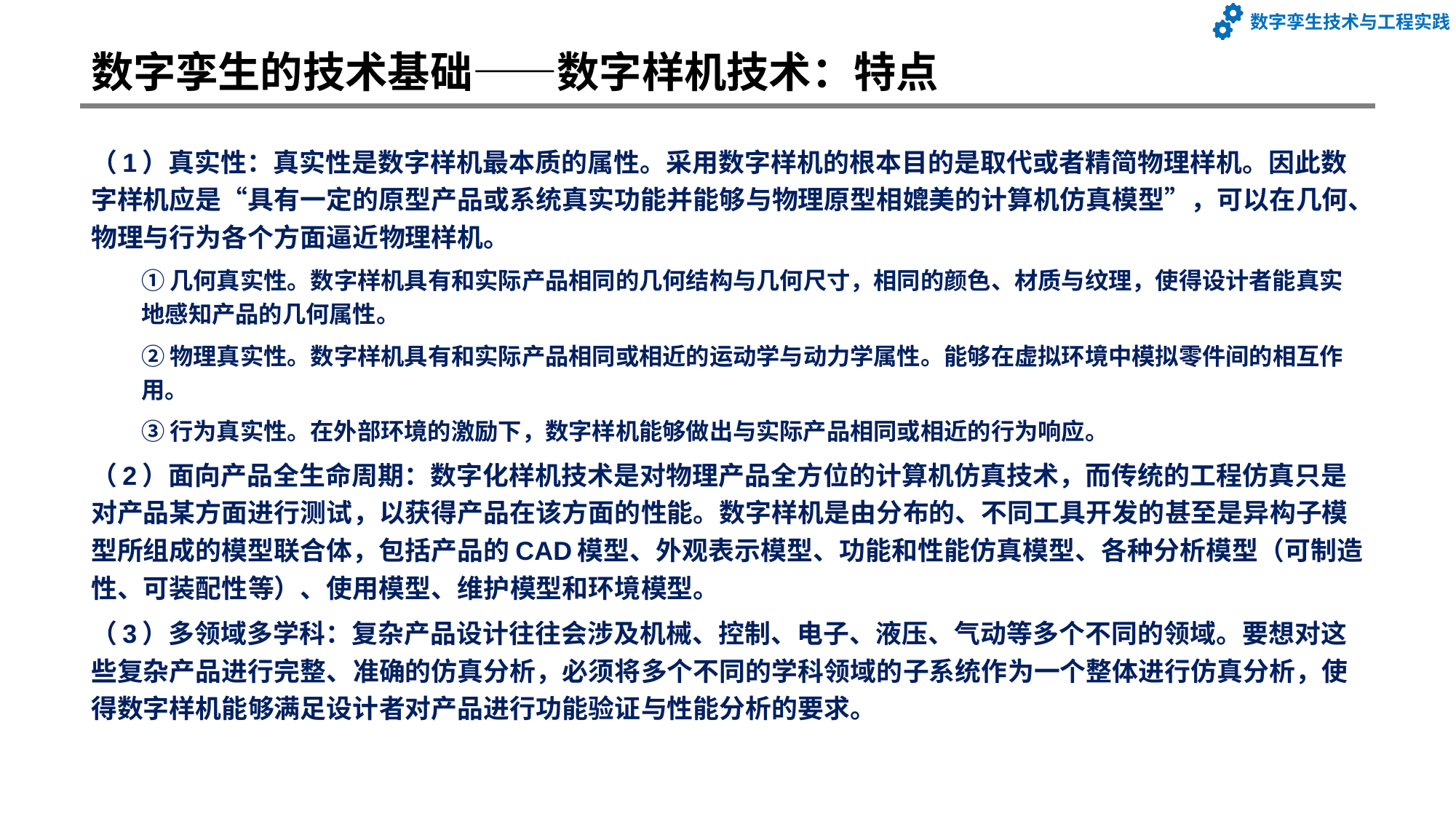

# 数字孪生的技术基础——数字样机技术：特点
（1）真实性：真实性是数字样机最本质的属性。采用数字样机的根本目的是取代或者精简物理样机。因此数字样机应是“具有一定的原型产品或系统真实功能并能够与物理原型相媲美的计算机仿真模型”，可以在几何、物理与行为各个方面逼近物理样机。
①几何真实性。数字样机具有和实际产品相同的几何结构与几何尺寸，相同的颜色、材质与纹理，使得设计者能真实地感知产品的几何属性。
②物理真实性。数字样机具有和实际产品相同或相近的运动学与动力学属性。能够在虚拟环境中模拟零件间的相互作用。
③行为真实性。在外部环境的激励下，数字样机能够做出与实际产品相同或相近的行为响应。
（2）面向产品全生命周期：数字化样机技术是对物理产品全方位的计算机仿真技术，而传统的工程仿真只是对产品某方面进行测试，以获得产品在该方面的性能。数字样机是由分布的、不同工具开发的甚至是异构子模型所组成的模型联合体，包括产品的CAD模型、外观表示模型、功能和性能仿真模型、各种分析模型（可制造性、可装配性等）、使用模型、维护模型和环境模型。
（3）多领域多学科：复杂产品设计往往会涉及机械、控制、电子、液压、气动等多个不同的领域。要想对这些复杂产品进行完整、准确的仿真分析，必须将多个不同的学科领域的子系统作为一个整体进行仿真分析，使得数字样机能够满足设计者对产品进行功能验证与性能分析的要求。
18